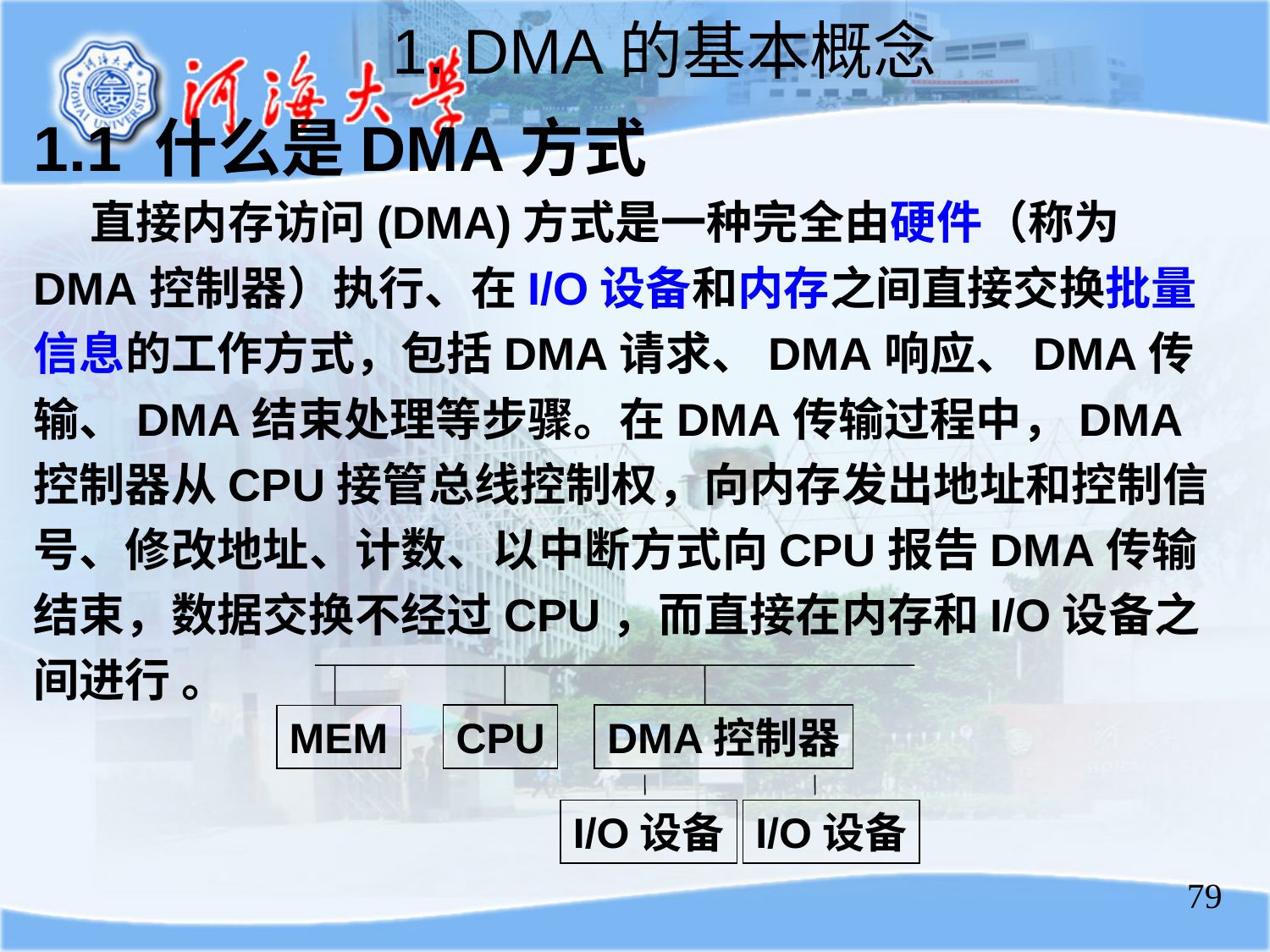

1. DMA的基本概念
1.1 什么是DMA方式
    直接内存访问(DMA)方式是一种完全由硬件（称为DMA控制器）执行、在I/O设备和内存之间直接交换批量信息的工作方式，包括DMA请求、DMA响应、DMA传输、DMA结束处理等步骤。在DMA传输过程中，DMA控制器从CPU接管总线控制权，向内存发出地址和控制信号、修改地址、计数、以中断方式向CPU报告DMA传输结束，数据交换不经过CPU，而直接在内存和I/O设备之间进行 。

CPU
DMA控制器
MEM

I/O设备
I/O设备
79